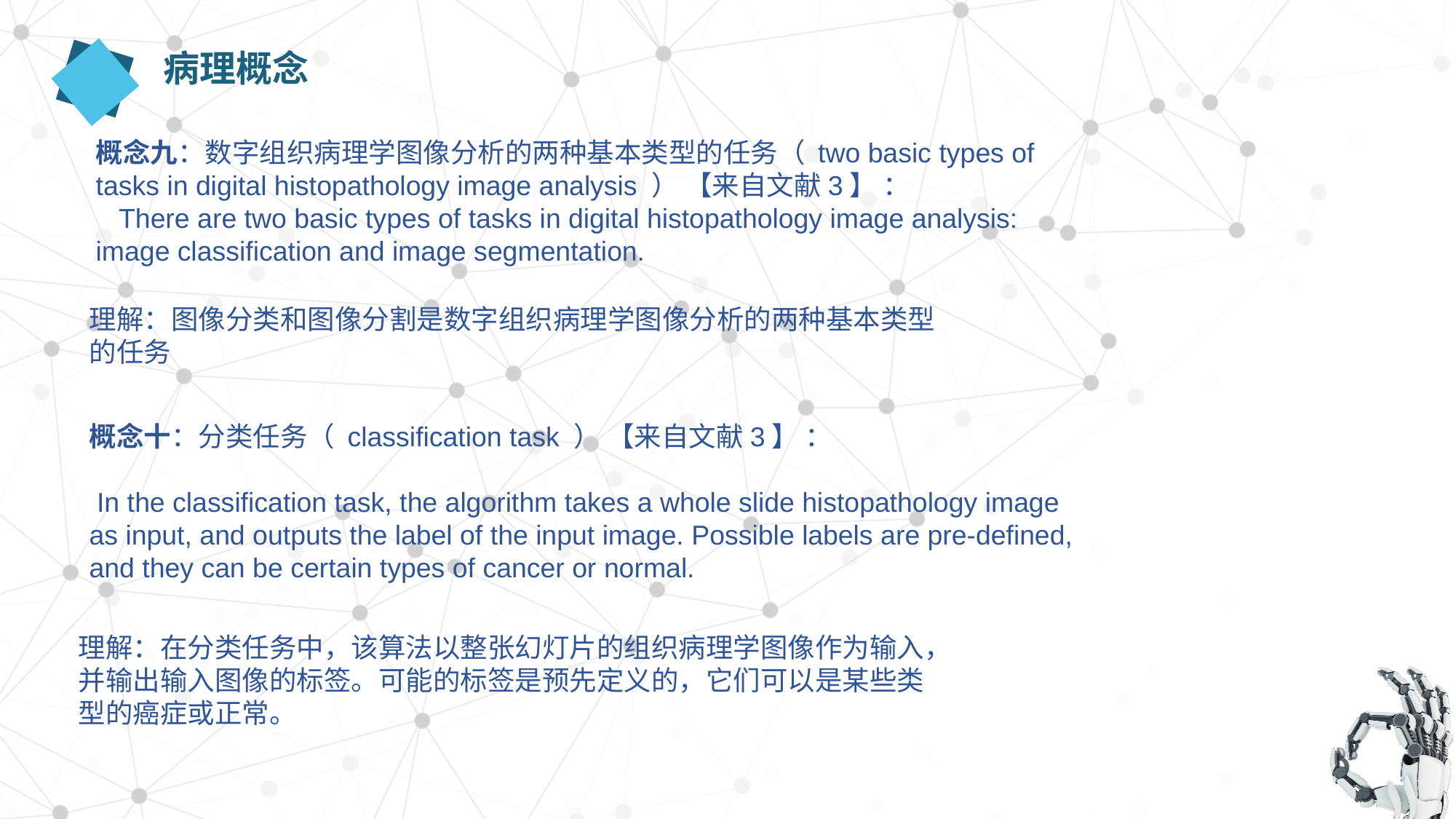

病理概念
概念九：数字组织病理学图像分析的两种基本类型的任务（ two basic types of tasks in digital histopathology image analysis ） 【来自文献3】 ：
   There are two basic types of tasks in digital histopathology image analysis: image classification and image segmentation.
理解：图像分类和图像分割是数字组织病理学图像分析的两种基本类型的任务
概念十：分类任务（ classification task ） 【来自文献3】 ：

 In the classification task, the algorithm takes a whole slide histopathology image as input, and outputs the label of the input image. Possible labels are pre-defined, and they can be certain types of cancer or normal.
理解：在分类任务中，该算法以整张幻灯片的组织病理学图像作为输入，并输出输入图像的标签。可能的标签是预先定义的，它们可以是某些类型的癌症或正常。